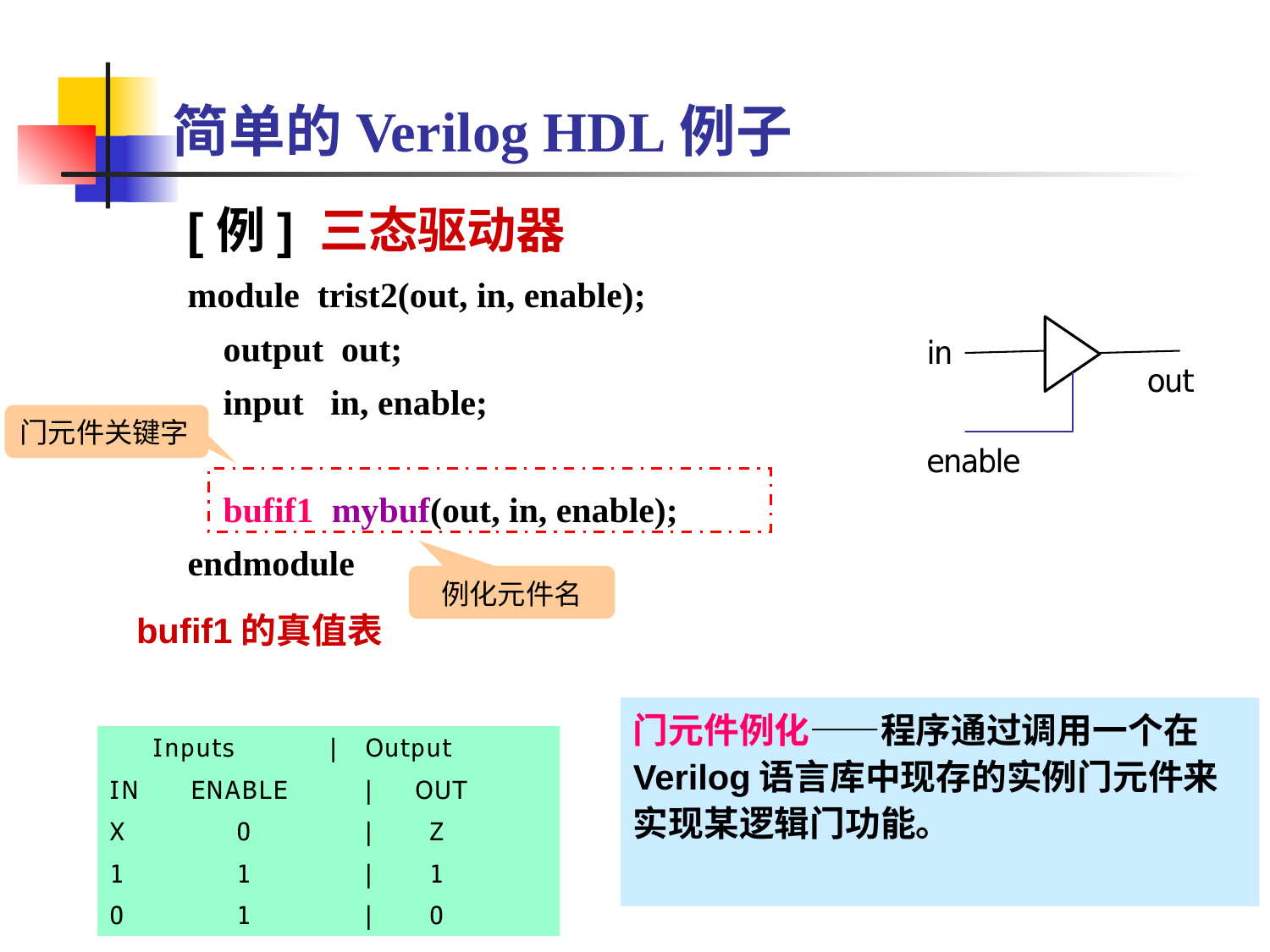

简单的Verilog HDL例子
[例] 三态驱动器
module  trist2(out, in, enable);
    output  out;
    input   in, enable;

    bufif1  mybuf(out, in, enable);
endmodule
in

out
enable
门元件关键字

例化元件名
bufif1的真值表
      Inputs             |   Output
IN       ENABLE	|     OUT
X	0	|       Z
1	1	|       1
0	1	|       0
门元件例化——程序通过调用一个在Verilog语言库中现存的实例门元件来实现某逻辑门功能。